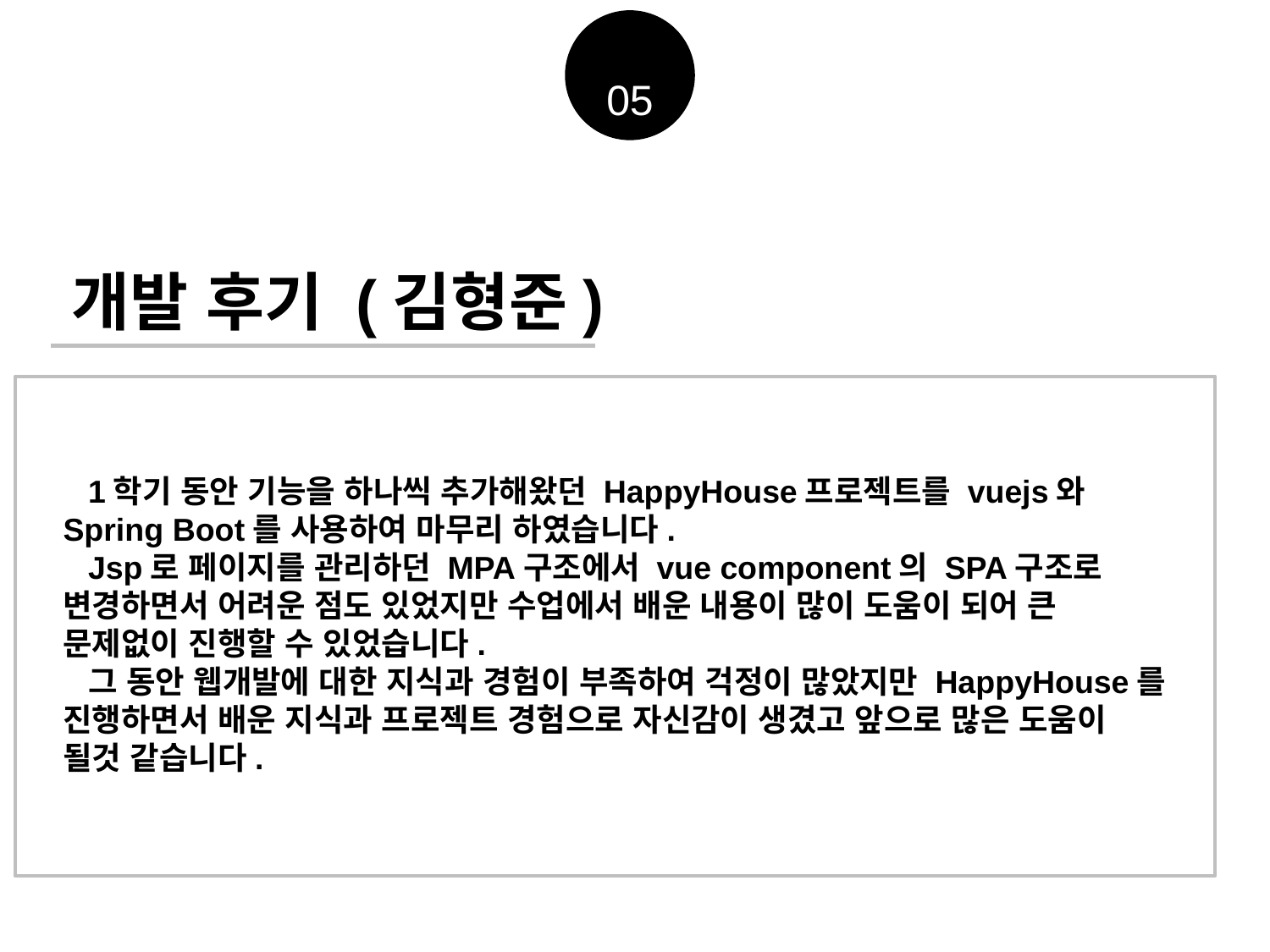

05
개발 후기 (김형준)

1학기 동안 기능을 하나씩 추가해왔던 HappyHouse프로젝트를 vuejs와 Spring Boot를 사용하여 마무리 하였습니다.
Jsp로 페이지를 관리하던 MPA구조에서 vue component의 SPA구조로 변경하면서 어려운 점도 있었지만 수업에서 배운 내용이 많이 도움이 되어 큰 문제없이 진행할 수 있었습니다.
그 동안 웹개발에 대한 지식과 경험이 부족하여 걱정이 많았지만 HappyHouse를 진행하면서 배운 지식과 프로젝트 경험으로 자신감이 생겼고 앞으로 많은 도움이 될것 같습니다.